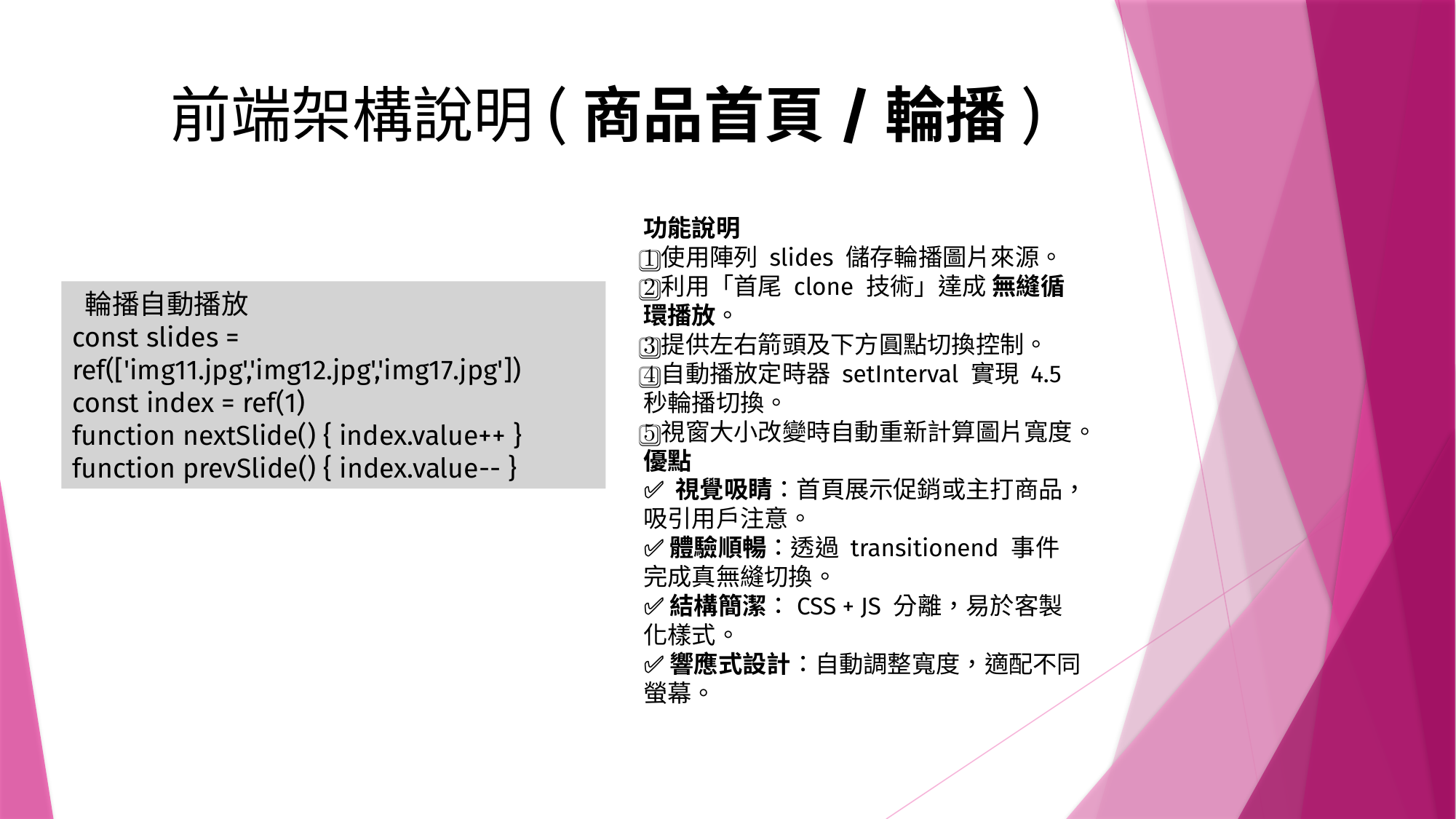

# 前端架構說明(商品首頁/輪播)
功能說明
1️⃣使用陣列 slides 儲存輪播圖片來源。
2️⃣利用「首尾 clone 技術」達成 無縫循環播放。
3️⃣提供左右箭頭及下方圓點切換控制。
4️⃣自動播放定時器 setInterval 實現 4.5 秒輪播切換。
5️⃣視窗大小改變時自動重新計算圖片寬度。
優點
✅ 視覺吸睛：首頁展示促銷或主打商品，吸引用戶注意。
✅ 體驗順暢：透過 transitionend 事件完成真無縫切換。
✅ 結構簡潔：CSS + JS 分離，易於客製化樣式。
✅ 響應式設計：自動調整寬度，適配不同螢幕。
 輪播自動播放
const slides = ref(['img11.jpg','img12.jpg','img17.jpg'])
const index = ref(1)
function nextSlide() { index.value++ }
function prevSlide() { index.value-- }